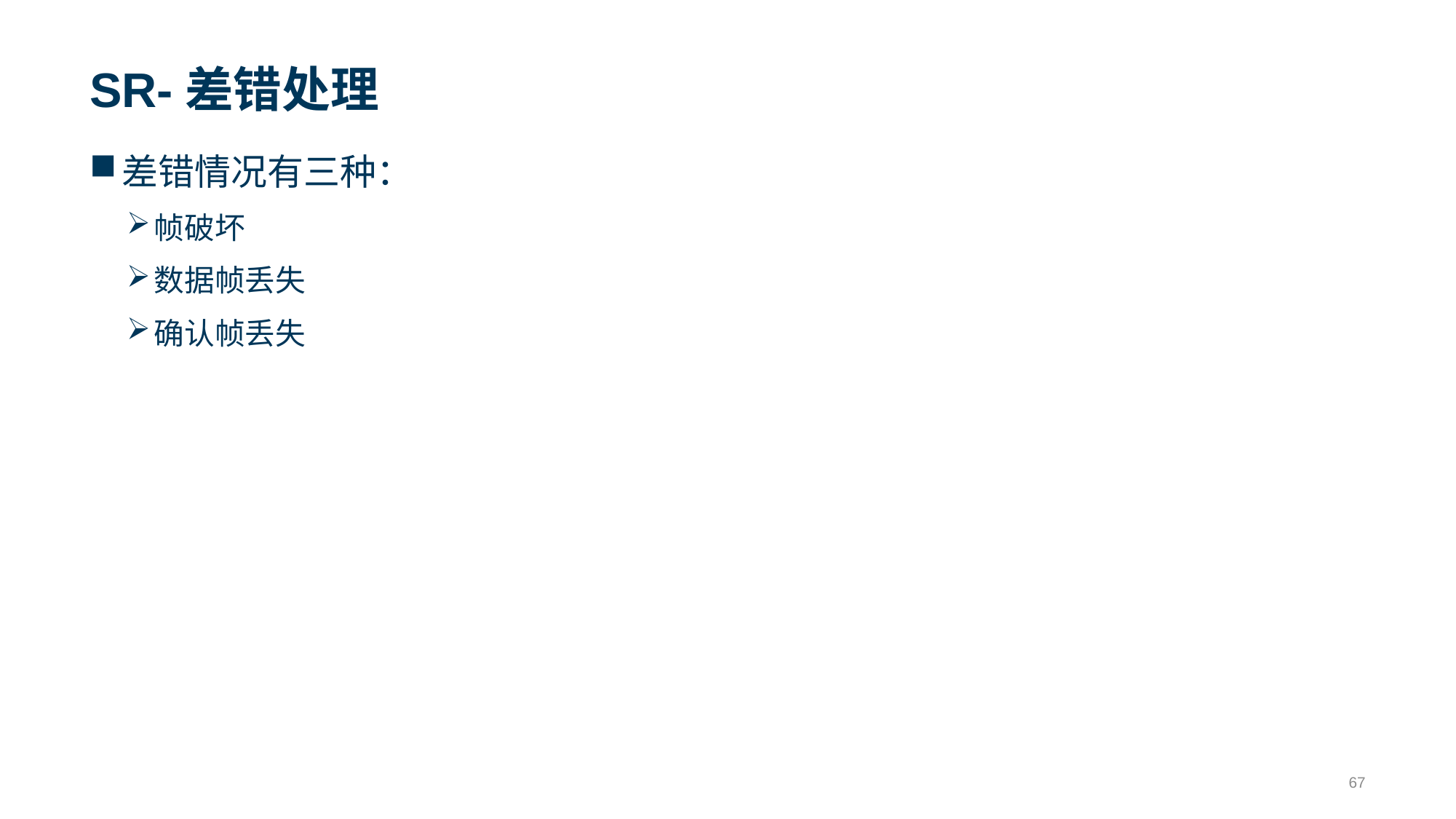

# SR-差错处理
差错情况有三种：
帧破坏
数据帧丢失
确认帧丢失

67